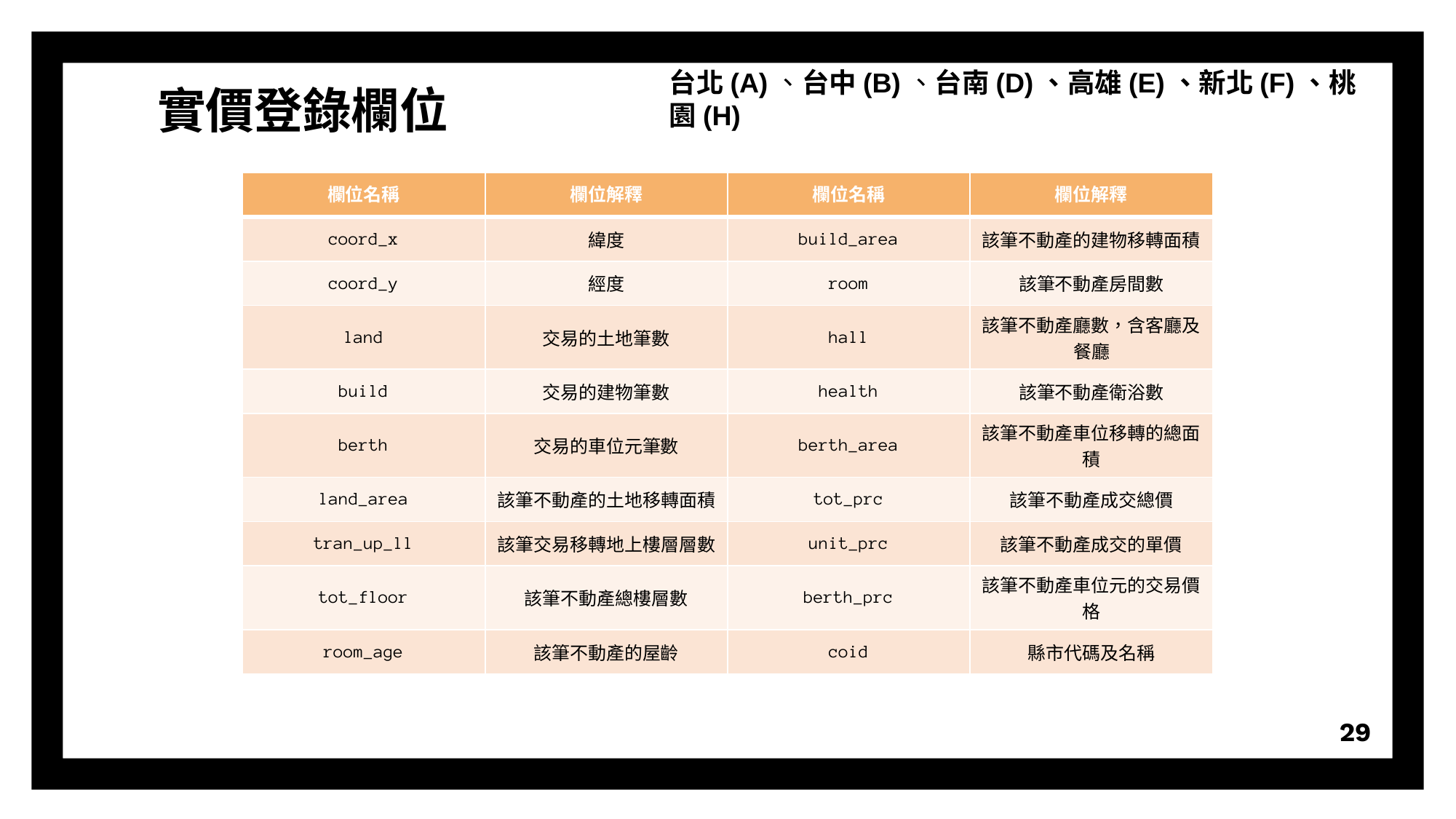

台北(A)、台中(B)、台南(D)、高雄(E)、新北(F)、桃園(H)
實價登錄欄位
| 欄位名稱 | 欄位解釋 | 欄位名稱 | 欄位解釋 |
| --- | --- | --- | --- |
| coord\_x | 緯度 | build\_area | 該筆不動產的建物移轉面積 |
| coord\_y | 經度 | room | 該筆不動產房間數 |
| land | 交易的土地筆數 | hall | 該筆不動產廳數，含客廳及餐廳 |
| build | 交易的建物筆數 | health | 該筆不動產衛浴數 |
| berth | 交易的車位元筆數 | berth\_area | 該筆不動產車位移轉的總面積 |
| land\_area | 該筆不動產的土地移轉面積 | tot\_prc | 該筆不動產成交總價 |
| tran\_up\_ll | 該筆交易移轉地上樓層層數 | unit\_prc | 該筆不動產成交的單價 |
| tot\_floor | 該筆不動產總樓層數 | berth\_prc | 該筆不動產車位元的交易價格 |
| room\_age | 該筆不動產的屋齡 | coid | 縣市代碼及名稱 |
29